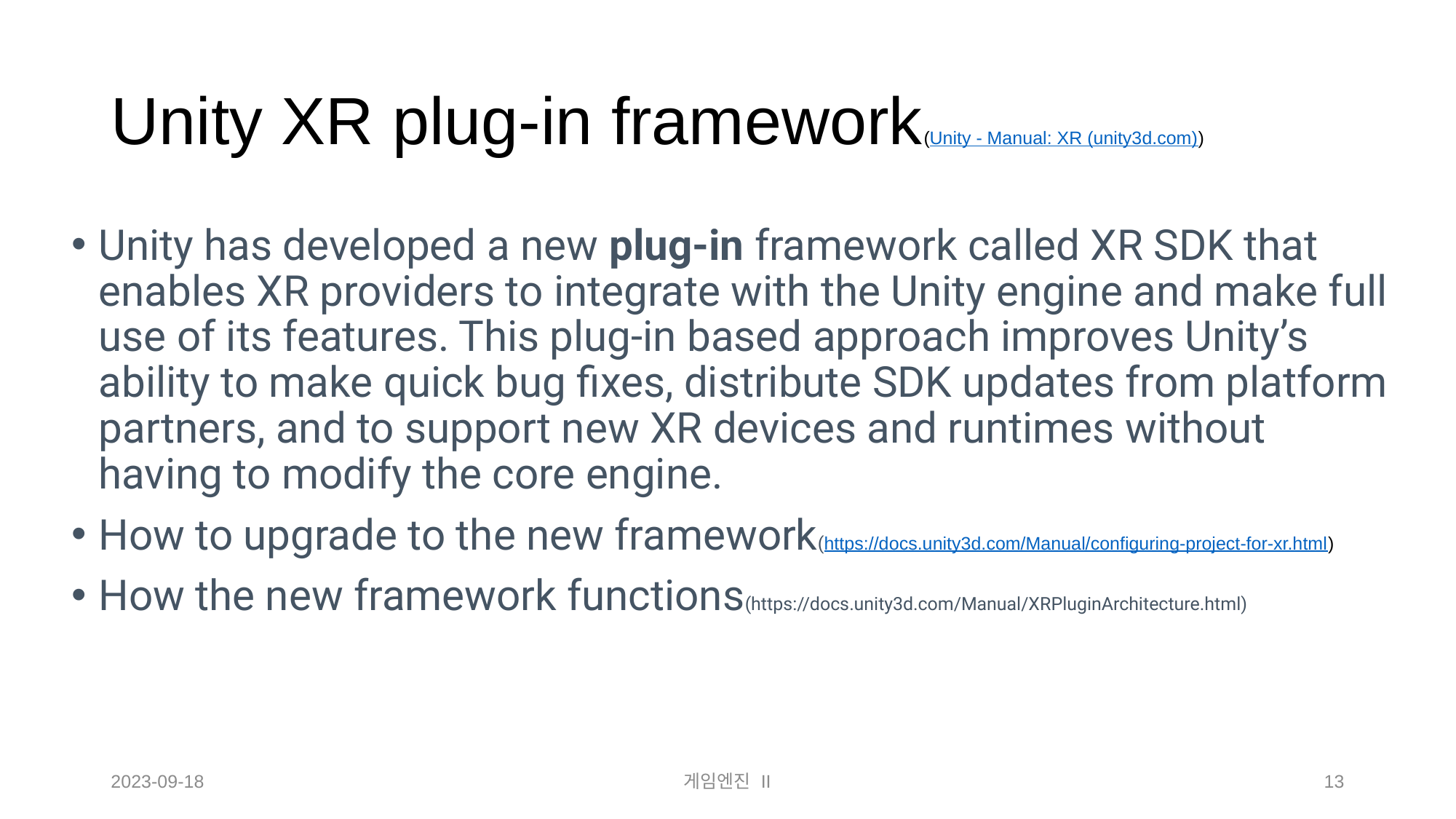

# Unity XR plug-in framework(Unity - Manual: XR (unity3d.com))
Unity has developed a new plug-in framework called XR SDK that enables XR providers to integrate with the Unity engine and make full use of its features. This plug-in based approach improves Unity’s ability to make quick bug fixes, distribute SDK updates from platform partners, and to support new XR devices and runtimes without having to modify the core engine.
How to upgrade to the new framework(https://docs.unity3d.com/Manual/configuring-project-for-xr.html)
How the new framework functions(https://docs.unity3d.com/Manual/XRPluginArchitecture.html)
2023-09-18
게임엔진 II
13